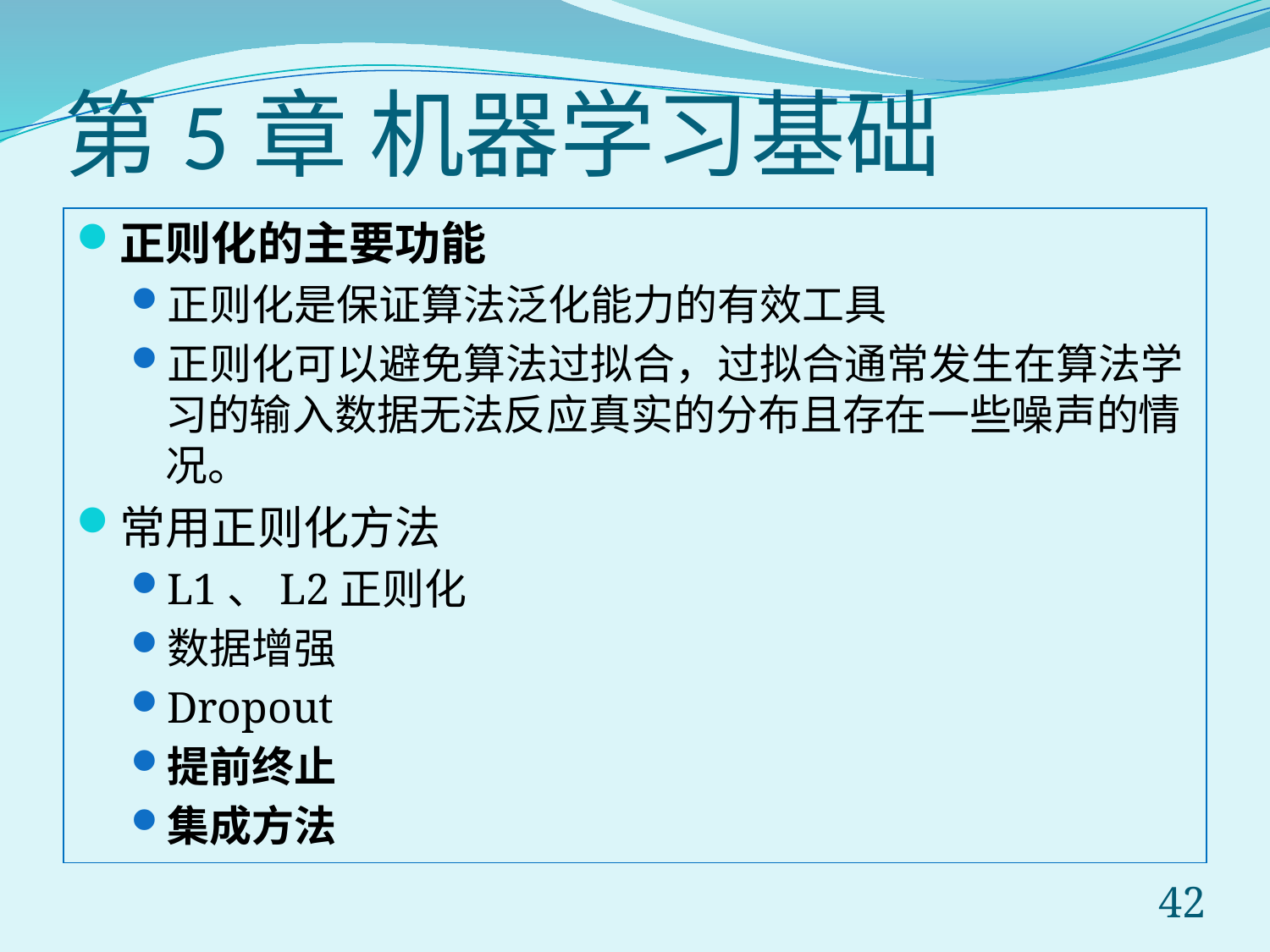

# 第5章 机器学习基础
正则化的主要功能
正则化是保证算法泛化能力的有效工具
正则化可以避免算法过拟合，过拟合通常发生在算法学习的输入数据无法反应真实的分布且存在一些噪声的情况。
常用正则化方法
L1、L2正则化
数据增强
Dropout
提前终止
集成方法

42